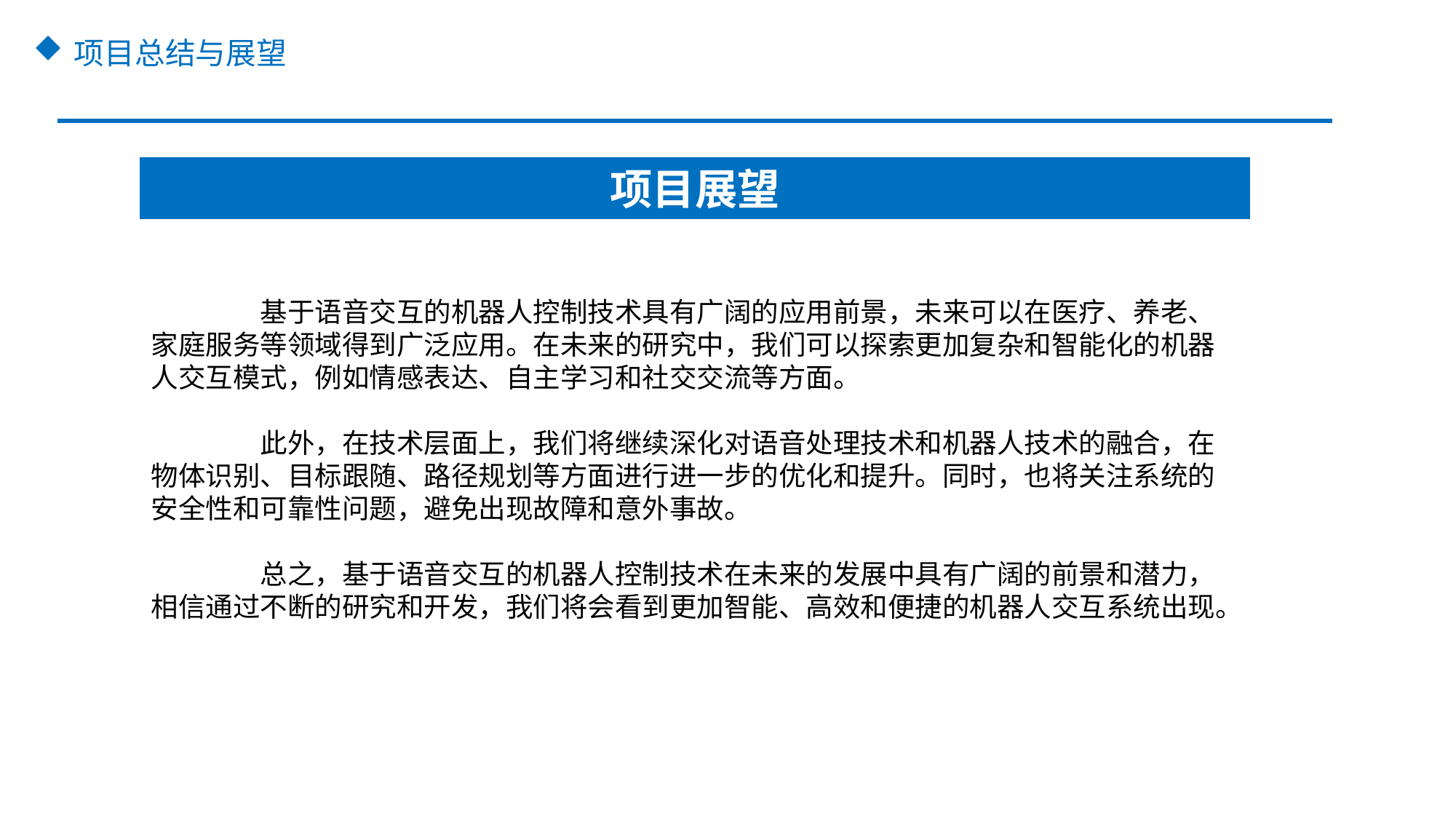

项目总结与展望

项目展望
	基于语音交互的机器人控制技术具有广阔的应用前景，未来可以在医疗、养老、家庭服务等领域得到广泛应用。在未来的研究中，我们可以探索更加复杂和智能化的机器人交互模式，例如情感表达、自主学习和社交交流等方面。

	此外，在技术层面上，我们将继续深化对语音处理技术和机器人技术的融合，在物体识别、目标跟随、路径规划等方面进行进一步的优化和提升。同时，也将关注系统的安全性和可靠性问题，避免出现故障和意外事故。

	总之，基于语音交互的机器人控制技术在未来的发展中具有广阔的前景和潜力，相信通过不断的研究和开发，我们将会看到更加智能、高效和便捷的机器人交互系统出现。